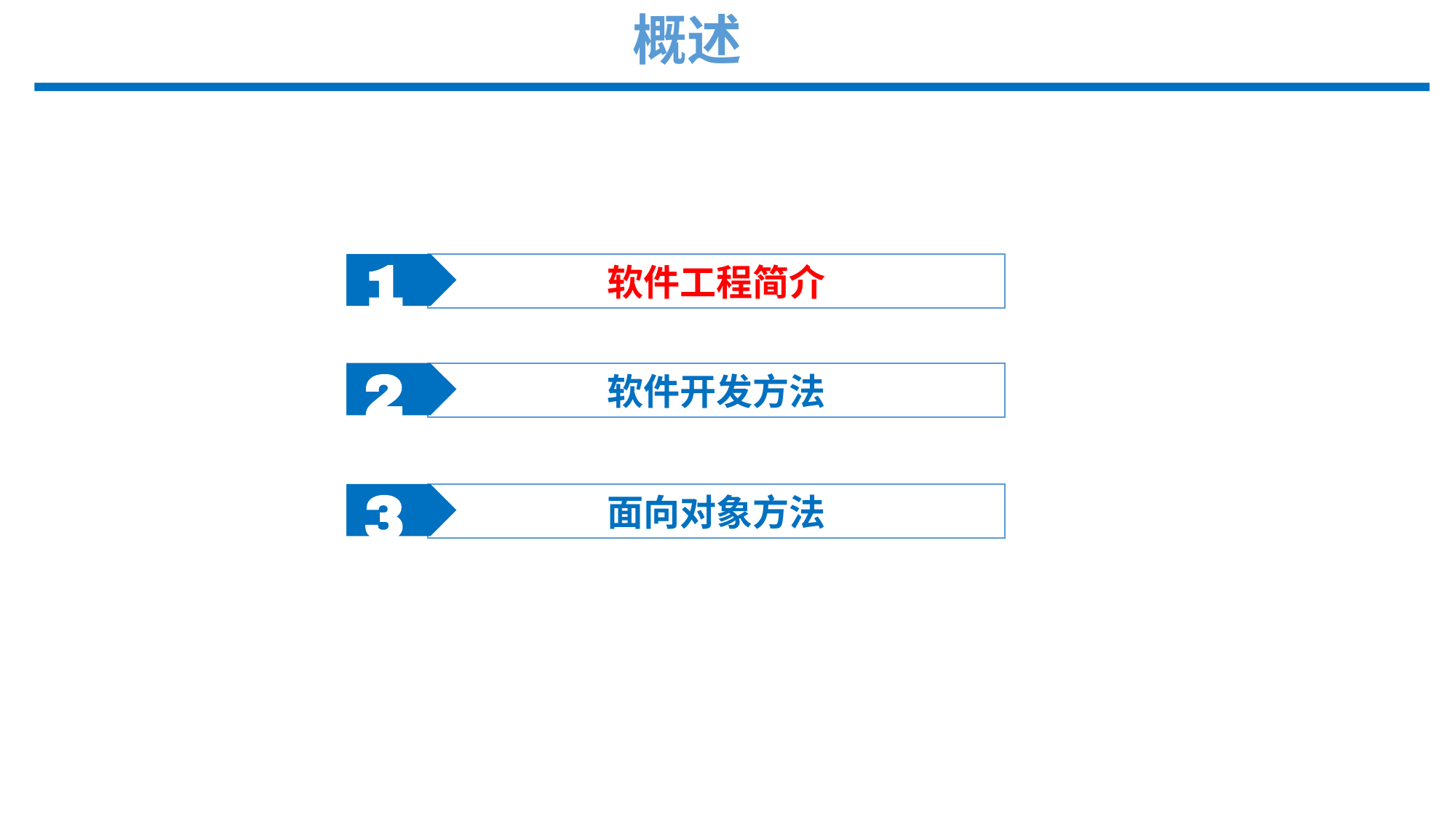

概述
1

软件工程简介
2

软件开发方法
3

面向对象方法